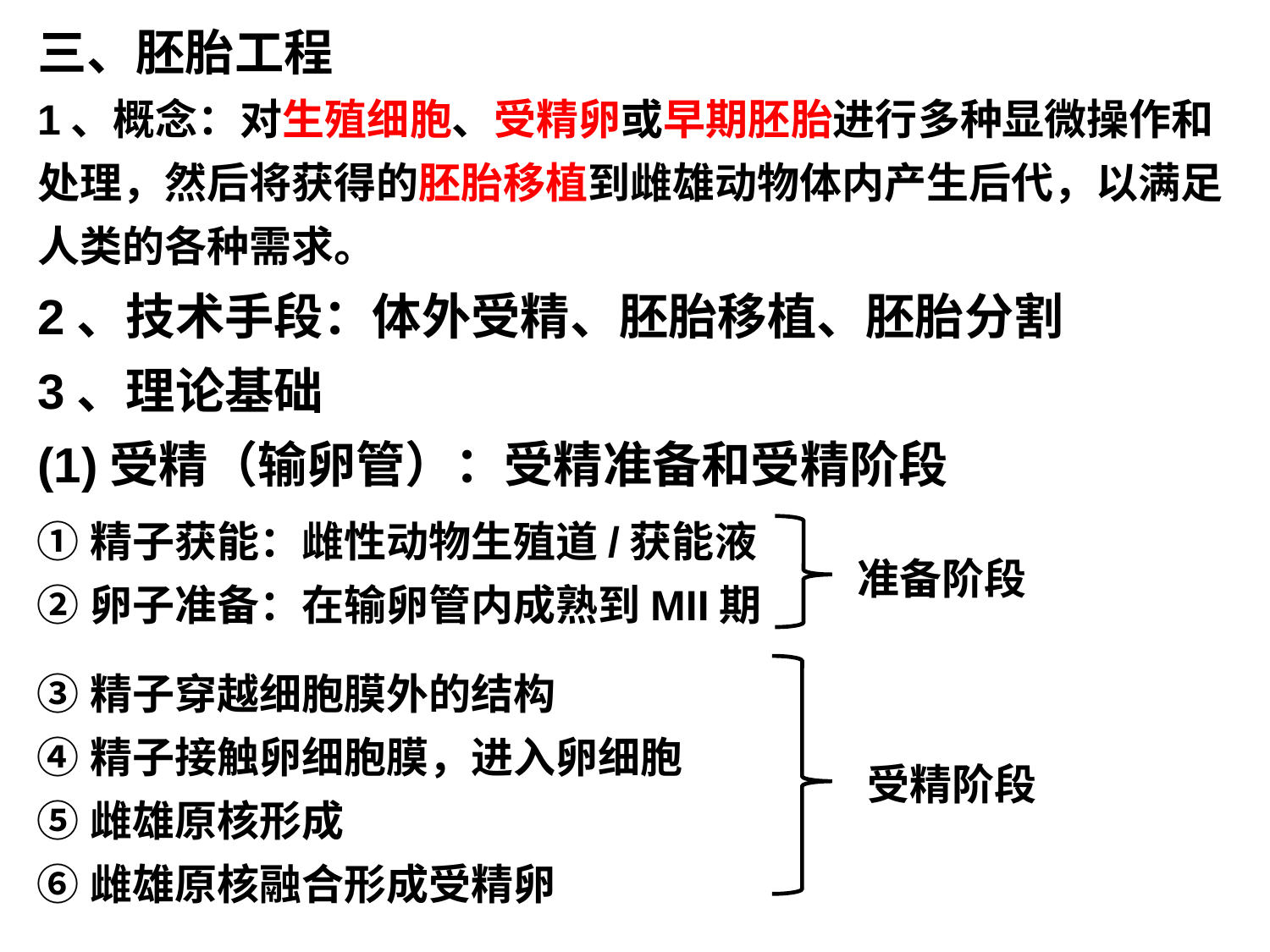

三、胚胎工程
1、概念：对生殖细胞、受精卵或早期胚胎进行多种显微操作和处理，然后将获得的胚胎移植到雌雄动物体内产生后代，以满足人类的各种需求。
2、技术手段：体外受精、胚胎移植、胚胎分割
3、理论基础
(1)受精（输卵管）：受精准备和受精阶段

①精子获能：雌性动物生殖道/获能液
②卵子准备：在输卵管内成熟到MII期

准备阶段
③精子穿越细胞膜外的结构
④精子接触卵细胞膜，进入卵细胞
⑤雌雄原核形成
⑥雌雄原核融合形成受精卵

受精阶段